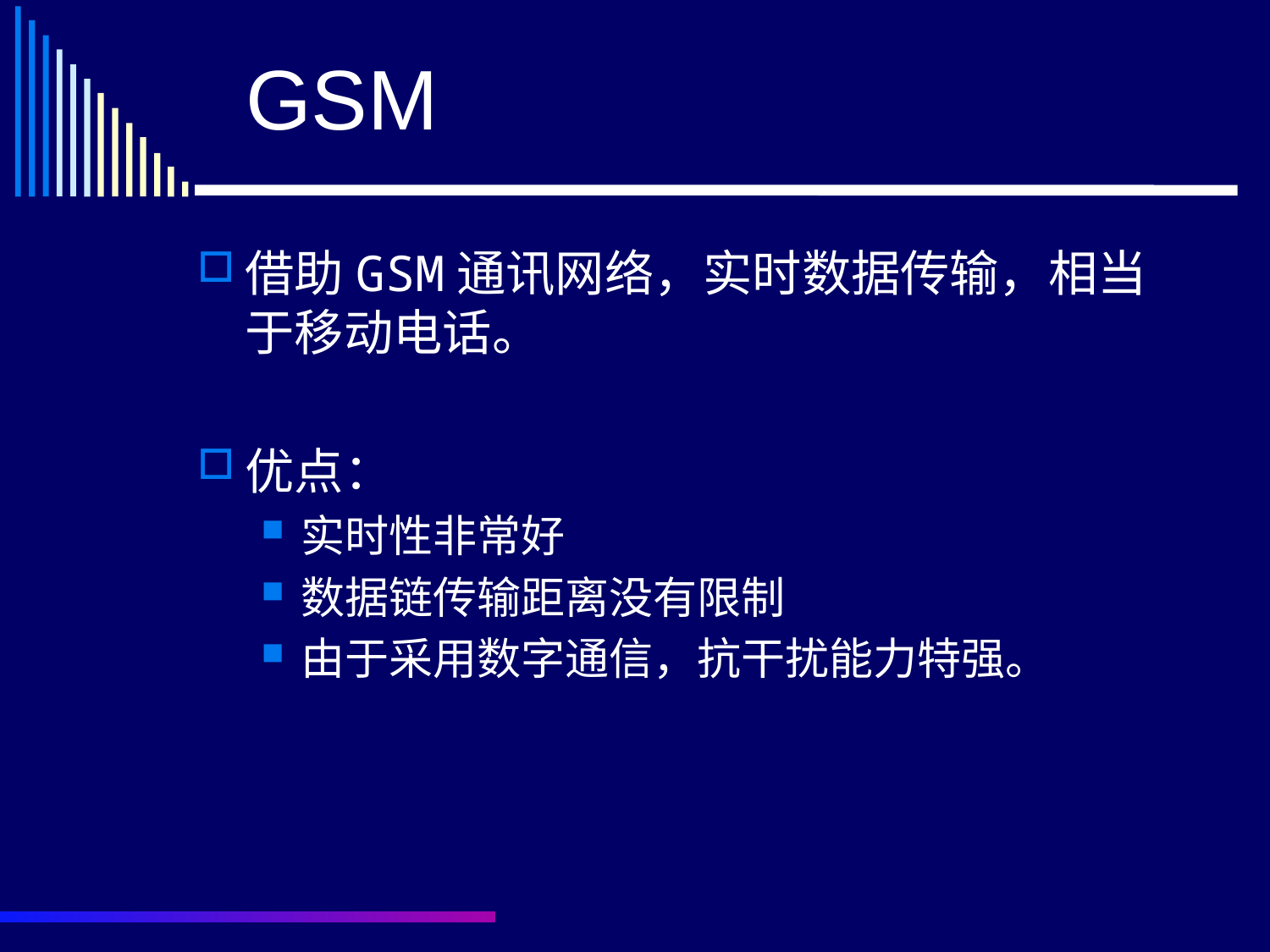

# GSM
借助GSM通讯网络，实时数据传输，相当于移动电话。

优点：
实时性非常好
数据链传输距离没有限制
由于采用数字通信，抗干扰能力特强。